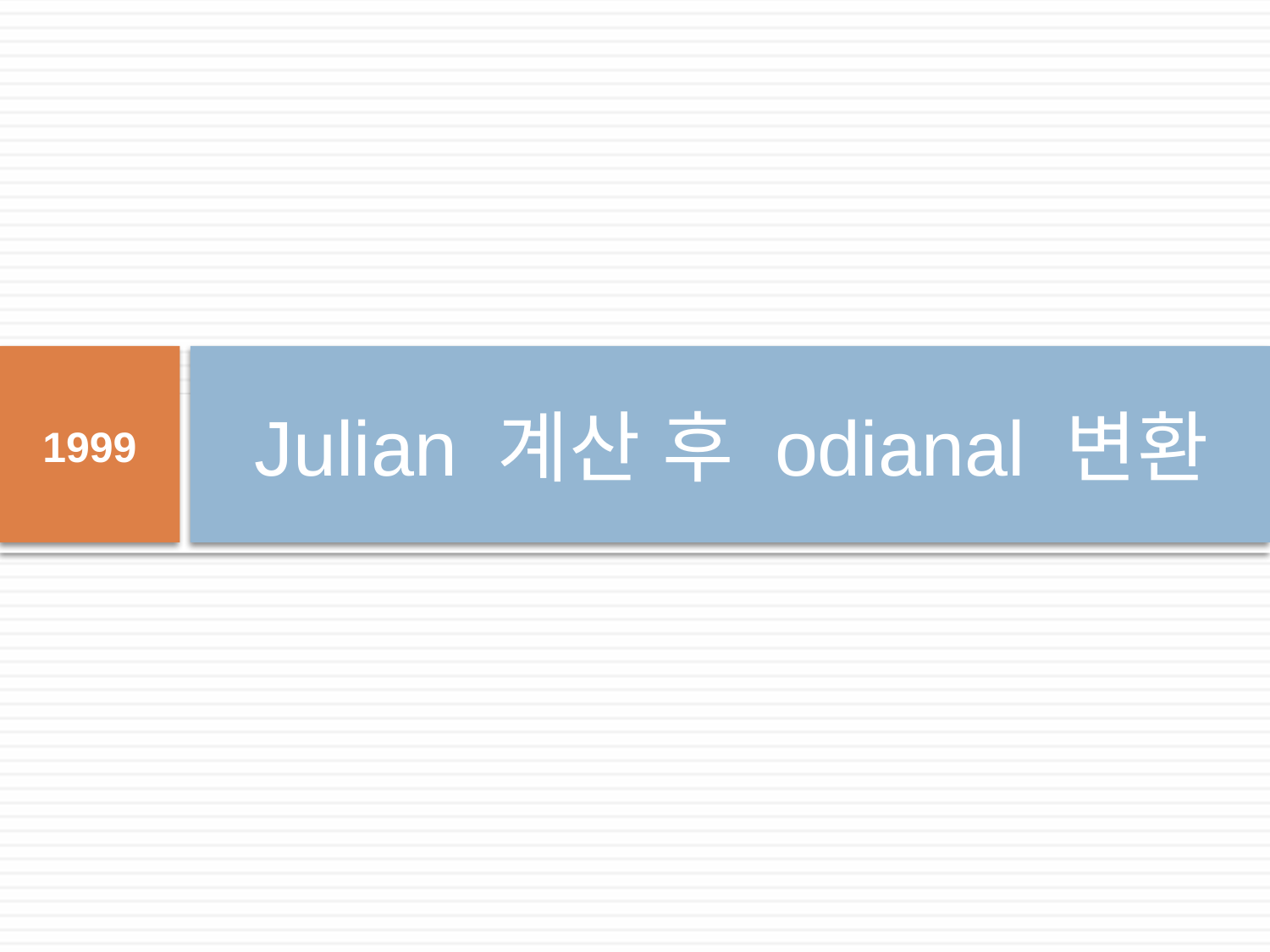

# Julian 계산 후 odianal 변환
1999